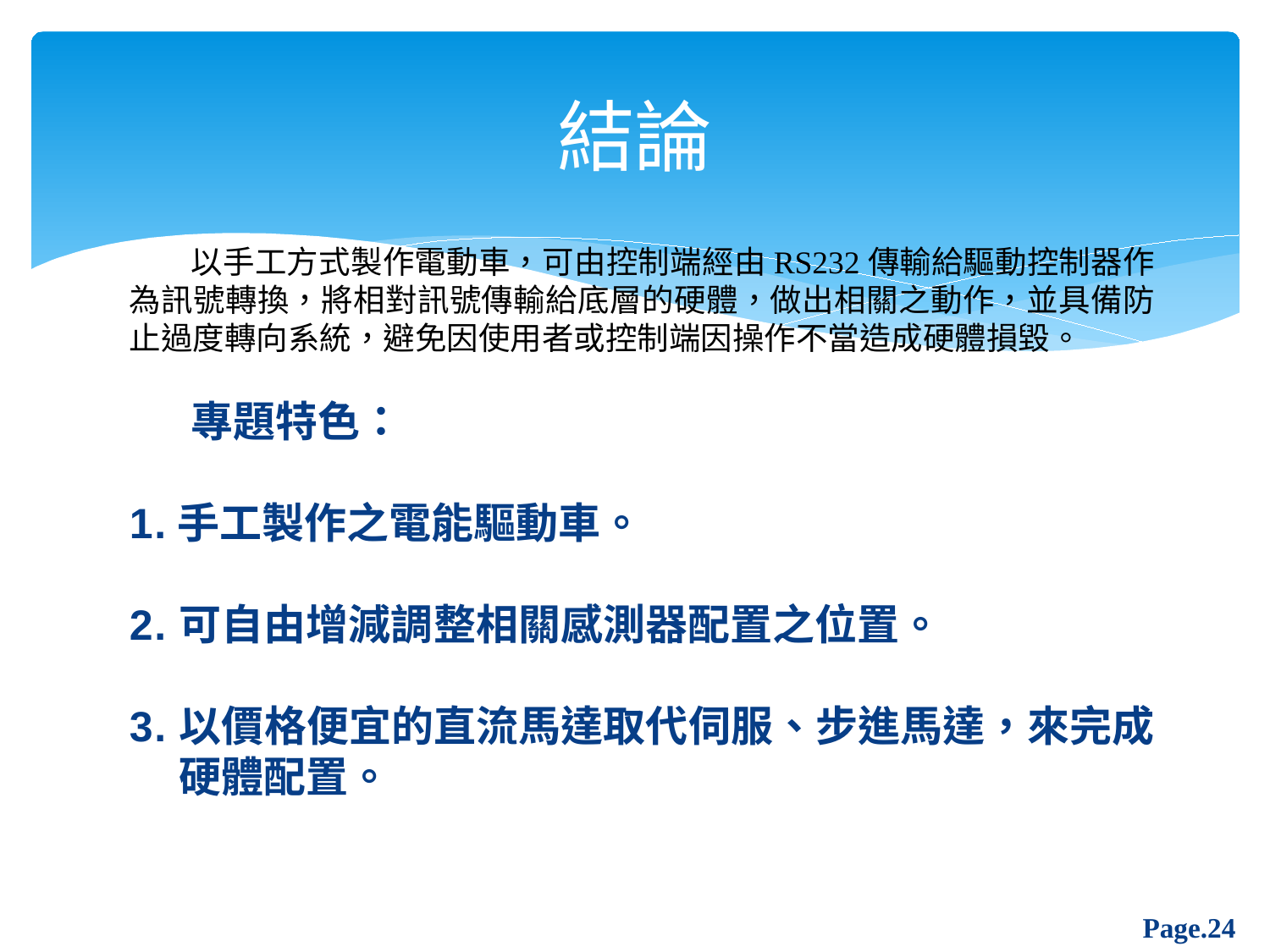

# 結論
以手工方式製作電動車，可由控制端經由RS232傳輸給驅動控制器作為訊號轉換，將相對訊號傳輸給底層的硬體，做出相關之動作，並具備防止過度轉向系統，避免因使用者或控制端因操作不當造成硬體損毀。

專題特色：

手工製作之電能驅動車。

可自由增減調整相關感測器配置之位置。

以價格便宜的直流馬達取代伺服、步進馬達，來完成硬體配置。

Page.24